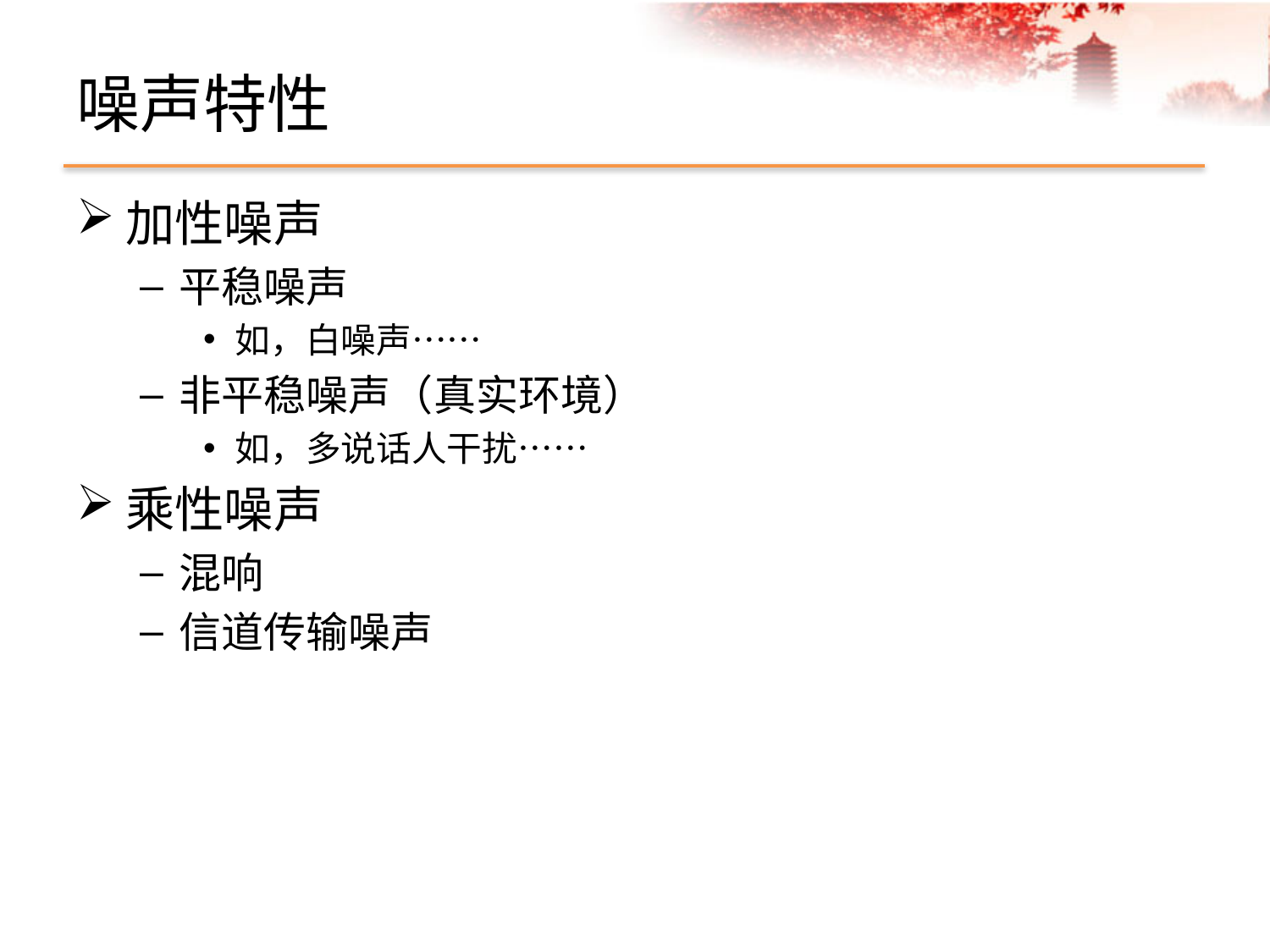

# 噪声特性
加性噪声
平稳噪声
如，白噪声……
非平稳噪声（真实环境）
如，多说话人干扰……
乘性噪声
混响
信道传输噪声